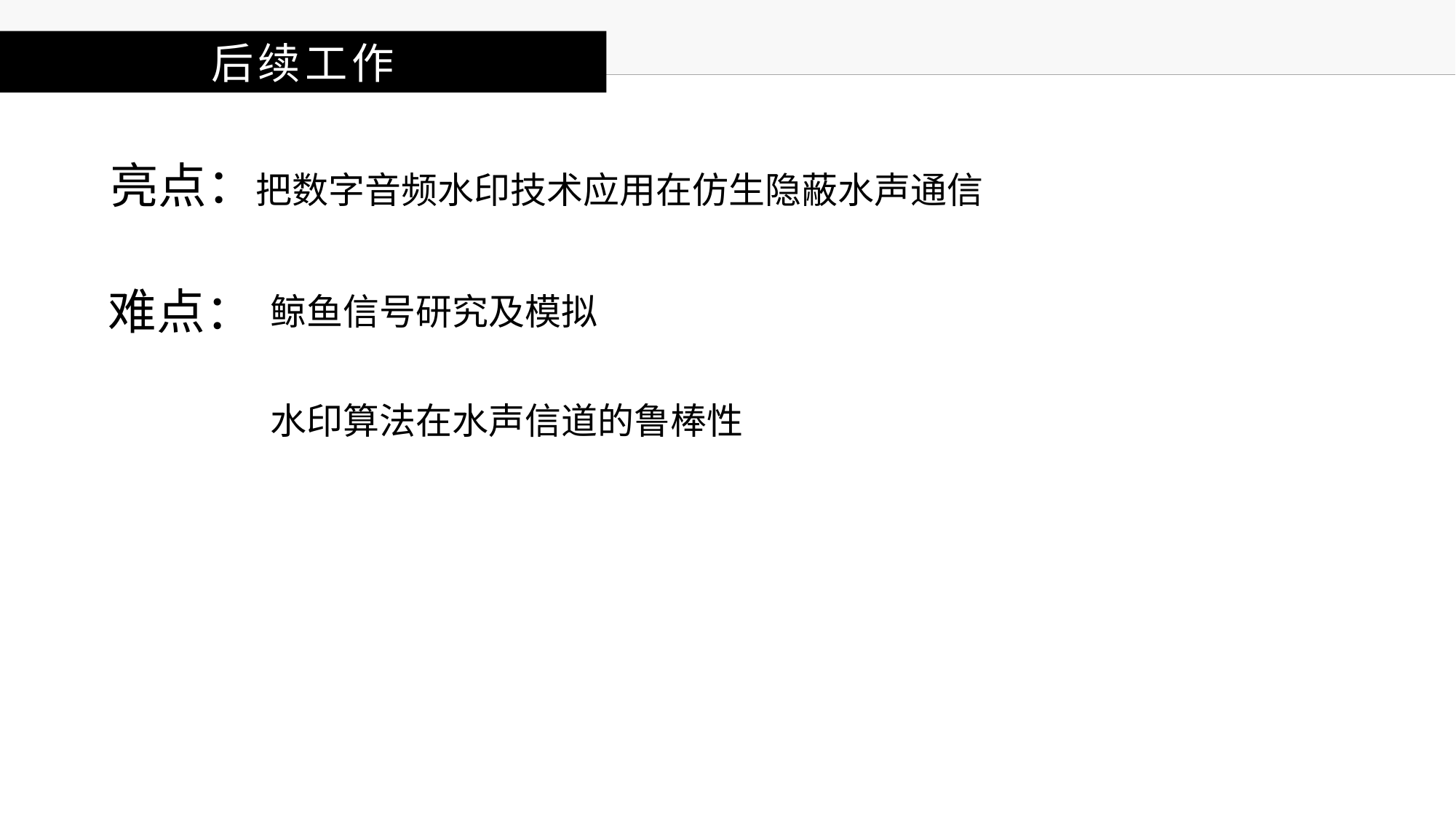

后续工作
亮点：把数字音频水印技术应用在仿生隐蔽水声通信
难点：
鲸鱼信号研究及模拟
水印算法在水声信道的鲁棒性